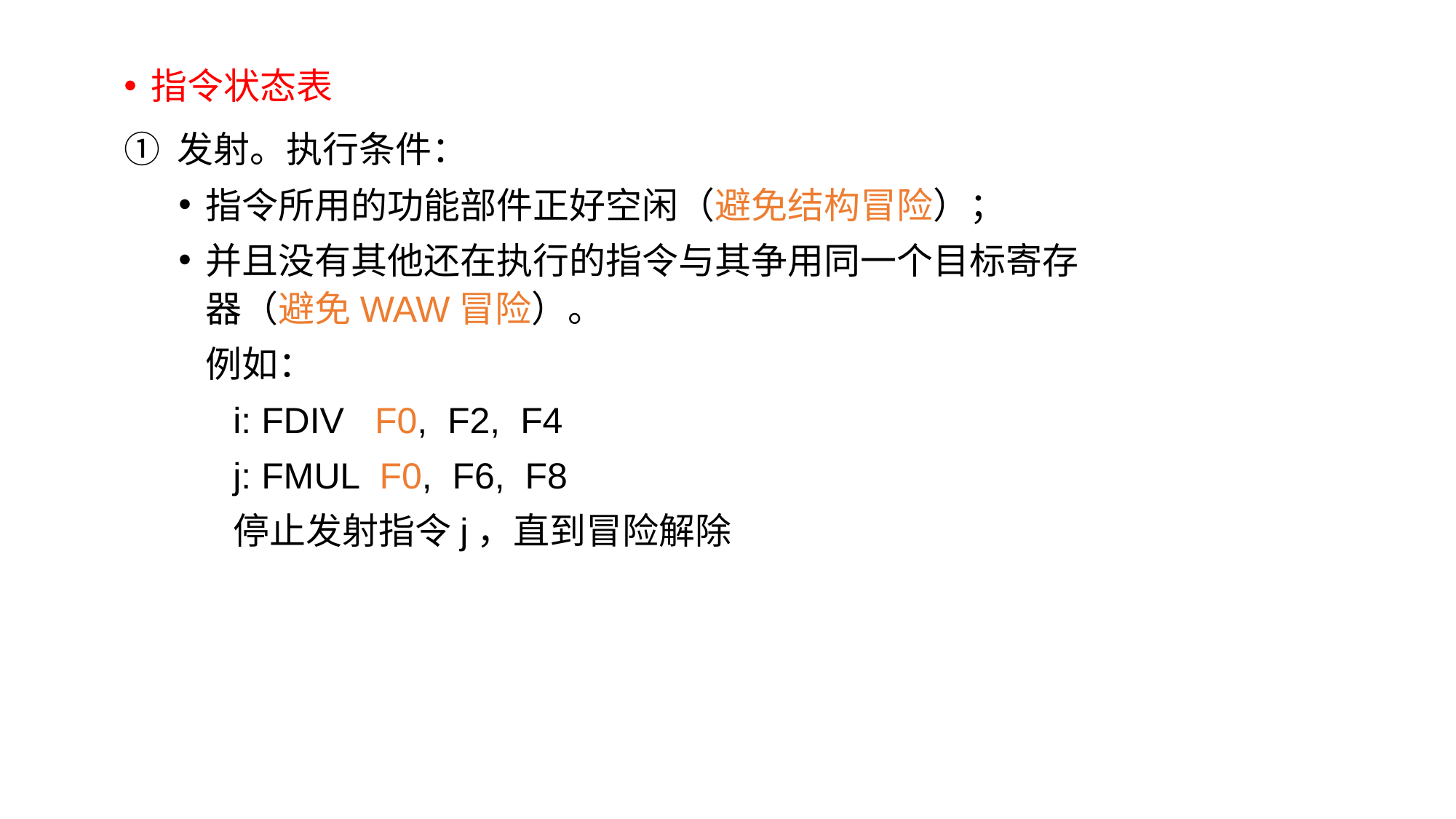

指令状态表
① 发射。执行条件：
指令所用的功能部件正好空闲（避免结构冒险）；
并且没有其他还在执行的指令与其争用同一个目标寄存器（避免WAW冒险）。
	例如：
i: FDIV   F0,  F2,  F4
j: FMUL  F0,  F6,  F8
停止发射指令j，直到冒险解除